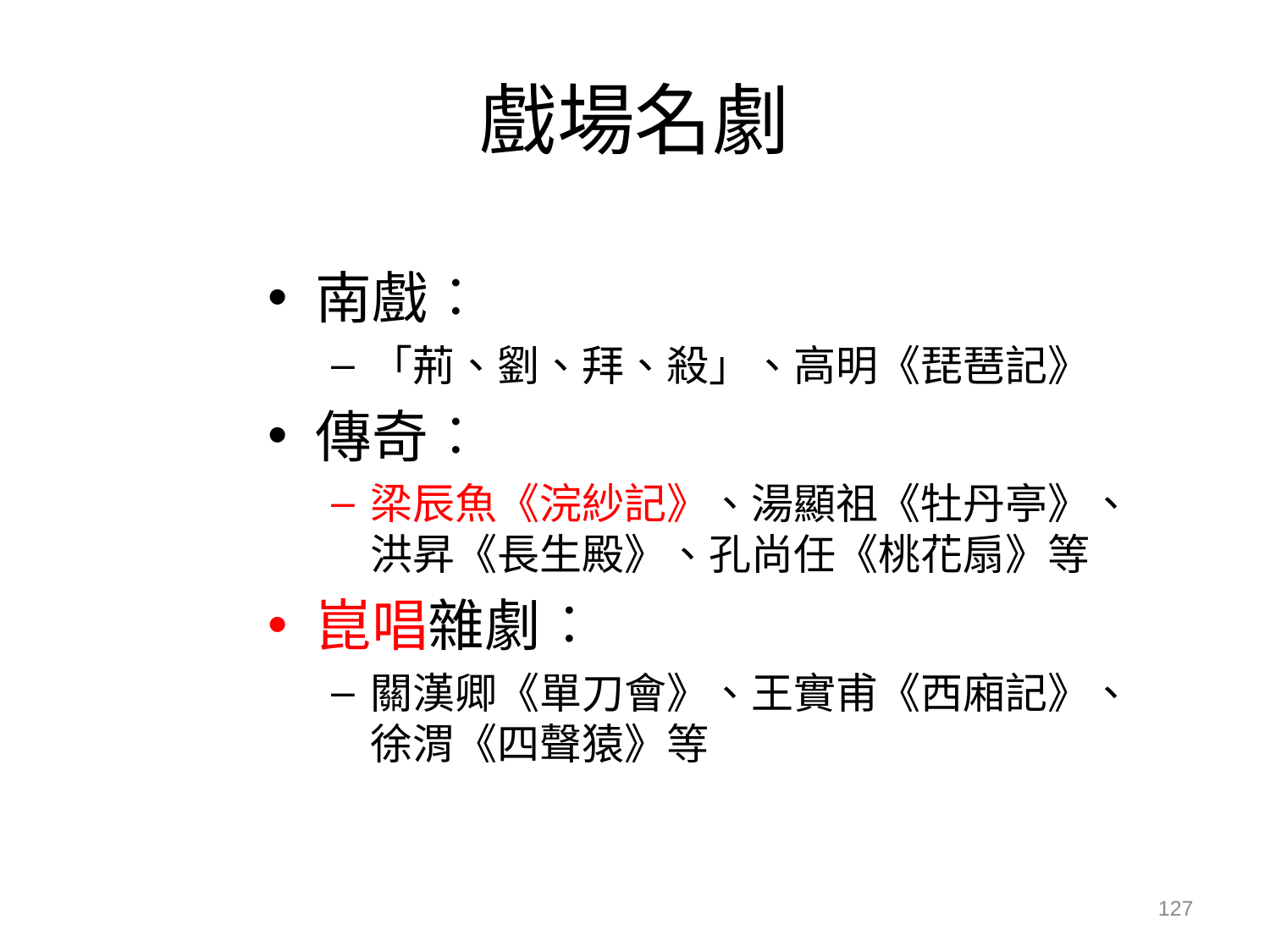

# 戲場名劇
南戲︰
「荊、劉、拜、殺」、高明《琵琶記》
傳奇︰
梁辰魚《浣紗記》、湯顯祖《牡丹亭》、洪昇《長生殿》、孔尚任《桃花扇》等
崑唱雜劇︰
關漢卿《單刀會》、王實甫《西廂記》、徐渭《四聲猿》等
127